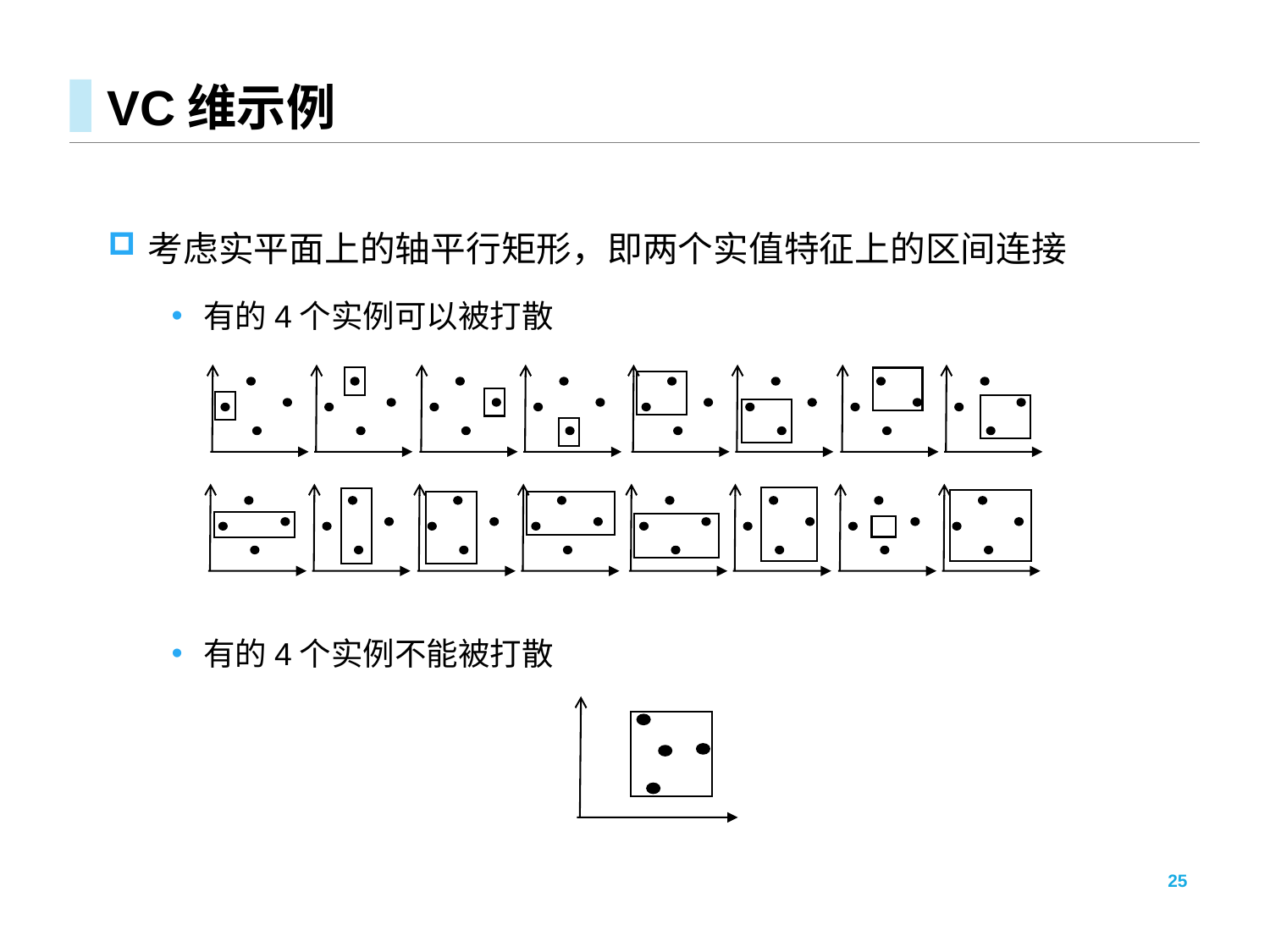

# VC维示例
考虑实平面上的轴平行矩形，即两个实值特征上的区间连接
有的4个实例可以被打散

有的4个实例不能被打散

25